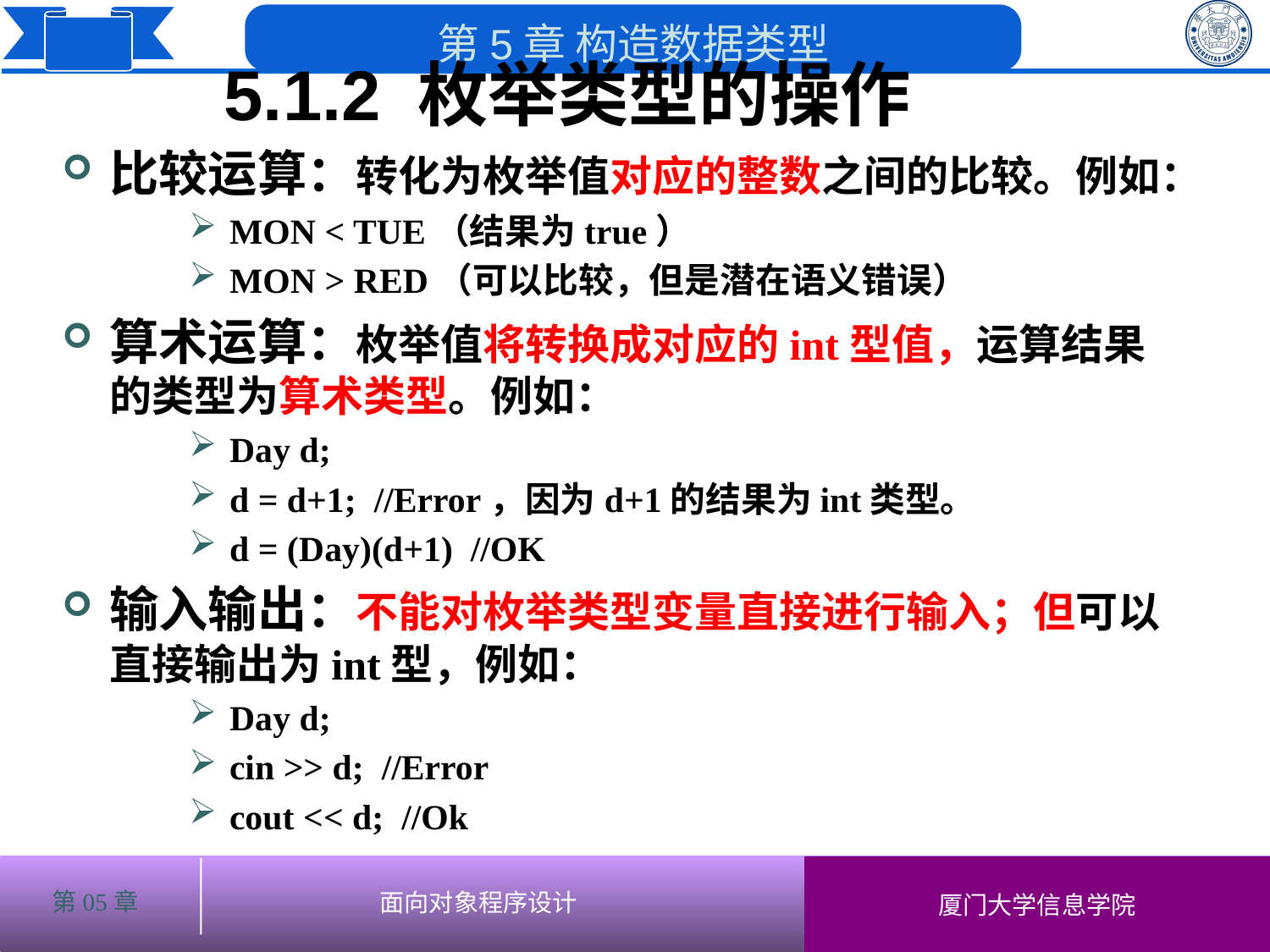

5.1.2 枚举类型的操作
# 比较运算：转化为枚举值对应的整数之间的比较。例如：
 MON < TUE（结果为true）
 MON > RED（可以比较，但是潜在语义错误）
算术运算：枚举值将转换成对应的int型值，运算结果的类型为算术类型。例如：
 Day d;
 d = d+1;  //Error，因为d+1的结果为int类型。
 d = (Day)(d+1)  //OK
输入输出：不能对枚举类型变量直接进行输入；但可以直接输出为int型，例如：
 Day d;
 cin >> d;  //Error
 cout << d;  //Ok

6